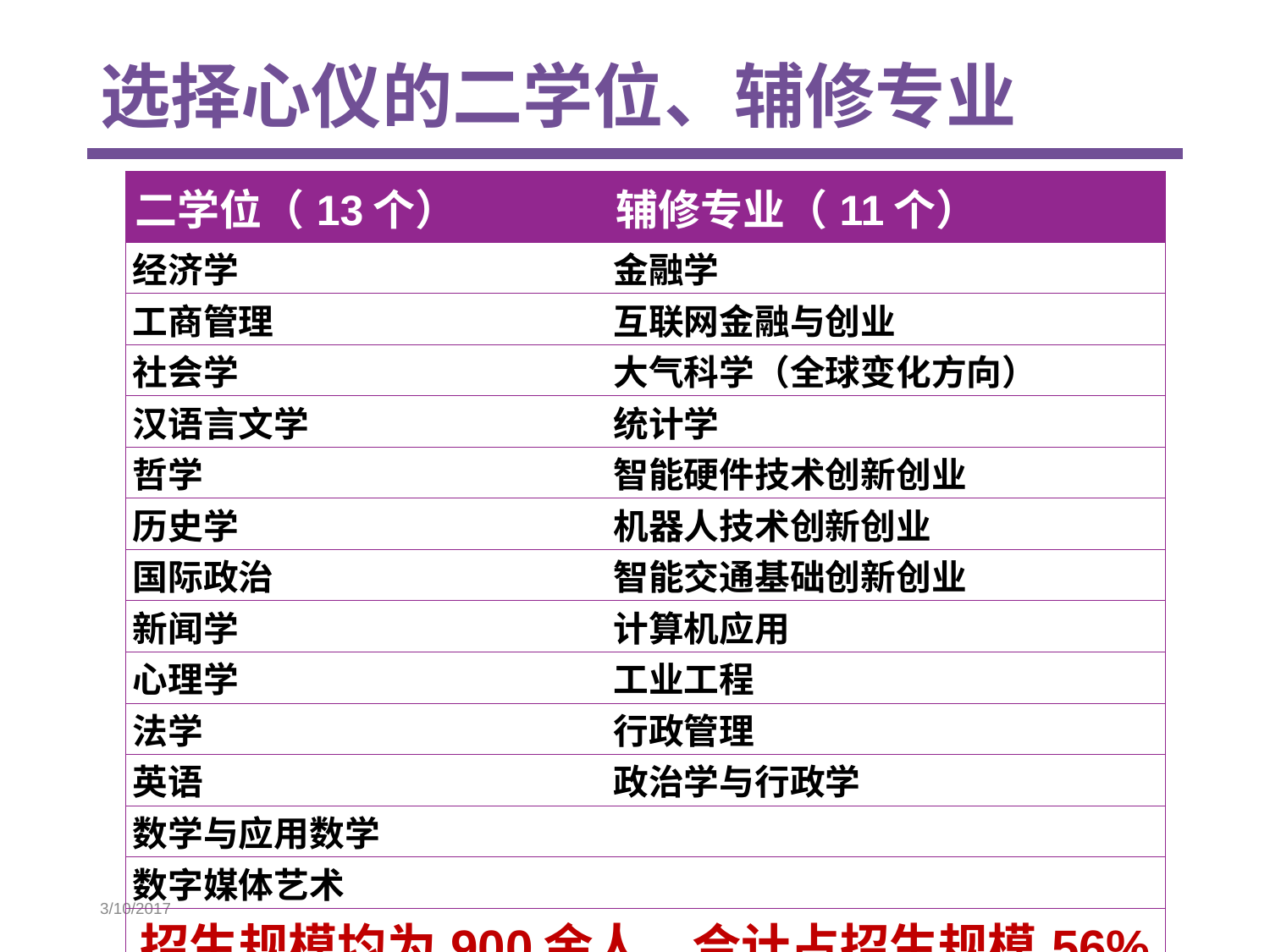

# 选择心仪的二学位、辅修专业
| 二学位（13个） | 辅修专业（11个） |
| --- | --- |
| 经济学 | 金融学 |
| 工商管理 | 互联网金融与创业 |
| 社会学 | 大气科学（全球变化方向） |
| 汉语言文学 | 统计学 |
| 哲学 | 智能硬件技术创新创业 |
| 历史学 | 机器人技术创新创业 |
| 国际政治 | 智能交通基础创新创业 |
| 新闻学 | 计算机应用 |
| 心理学 | 工业工程 |
| 法学 | 行政管理 |
| 英语 | 政治学与行政学 |
| 数学与应用数学 |  |
| 数字媒体艺术 |  |
| 招生规模均为900余人，合计占招生规模56% |  |
3/10/2017